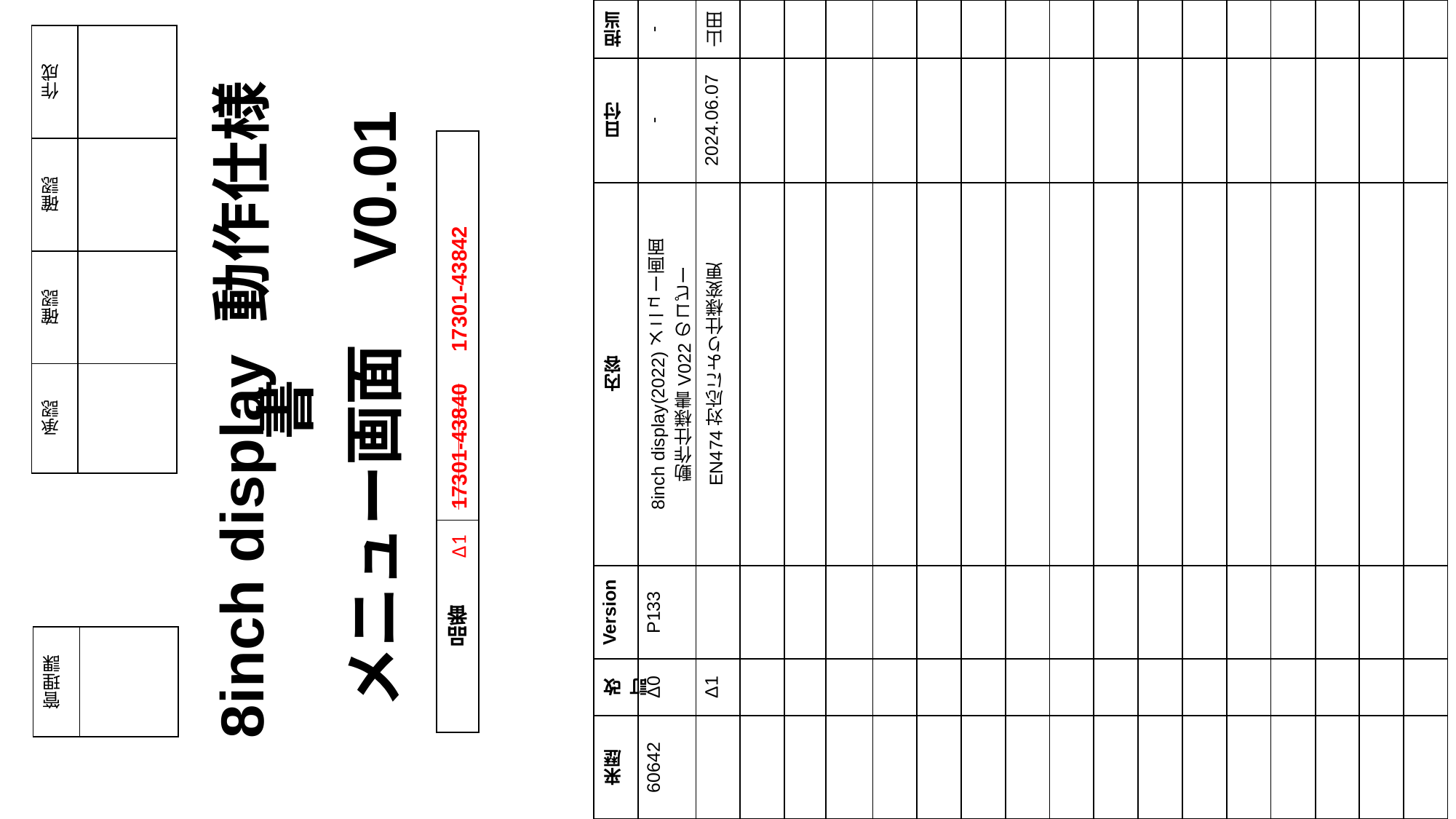

| 担当 | - | 山田 |  |  |  |  |  |  |  |  |  |  |  |  |  |  |  |  |
| --- | --- | --- | --- | --- | --- | --- | --- | --- | --- | --- | --- | --- | --- | --- | --- | --- | --- | --- |
| 日付 | - | 2024.06.07 |  |  |  |  |  |  |  |  |  |  |  |  |  |  |  |  |
| 内容 | 8inch display(2022)メニュー画面 動作仕様書V022のコピー | EN474対応により仕様変更 |  |  |  |  |  |  |  |  |  |  |  |  |  |  |  |  |
| Version | P133 |  |  |  |  |  |  |  |  |  |  |  |  |  |  |  |  |  |
| 改訂 | Δ0 | Δ1 |  |  |  |  |  |  |  |  |  |  |  |  |  |  |  |  |
| 来歴 | 60642 |  |  |  |  |  |  |  |  |  |  |  |  |  |  |  |  |  |
| 作成 |  |
| --- | --- |
| 確認 |  |
| 確認 |  |
| 承認 |  |
8inch display 動作仕様書

メニュー画面　V0.01
| 17301-43840　17301-43842 |
| --- |
| 品番 |
Δ1
| 管理課 |  |
| --- | --- |